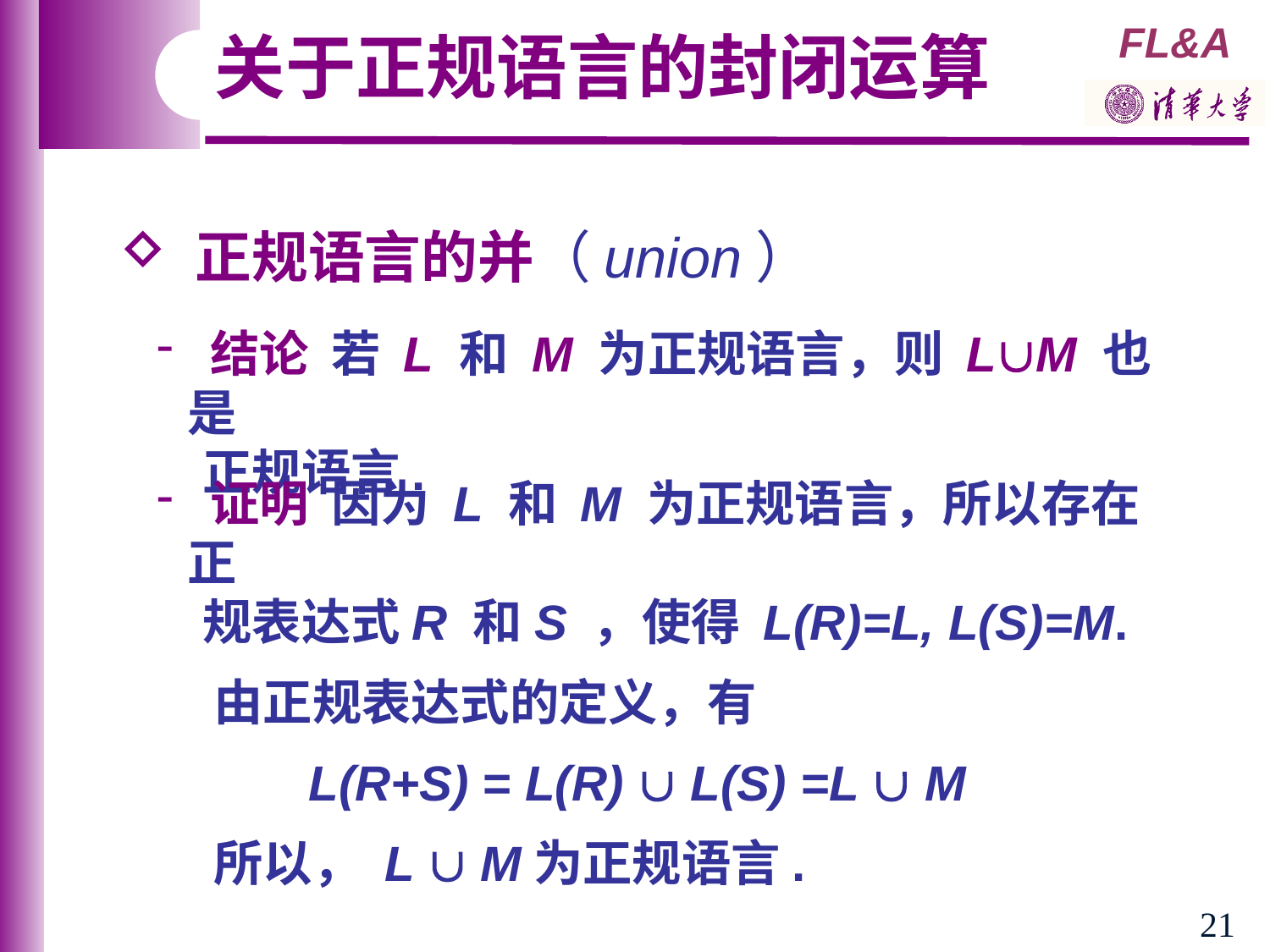

关于正规语言的封闭运算
 正规语言的并（union）
 结论  若 L 和 M 为正规语言，则 L∪M 也是
   正规语言.
 证明  因为 L 和 M 为正规语言，所以存在正
   规表达式R 和S ，使得 L(R)=L, L(S)=M.

    由正规表达式的定义，有

           L(R+S) = L(R) ∪ L(S) =L ∪ M

    所以， L ∪ M为正规语言.
21